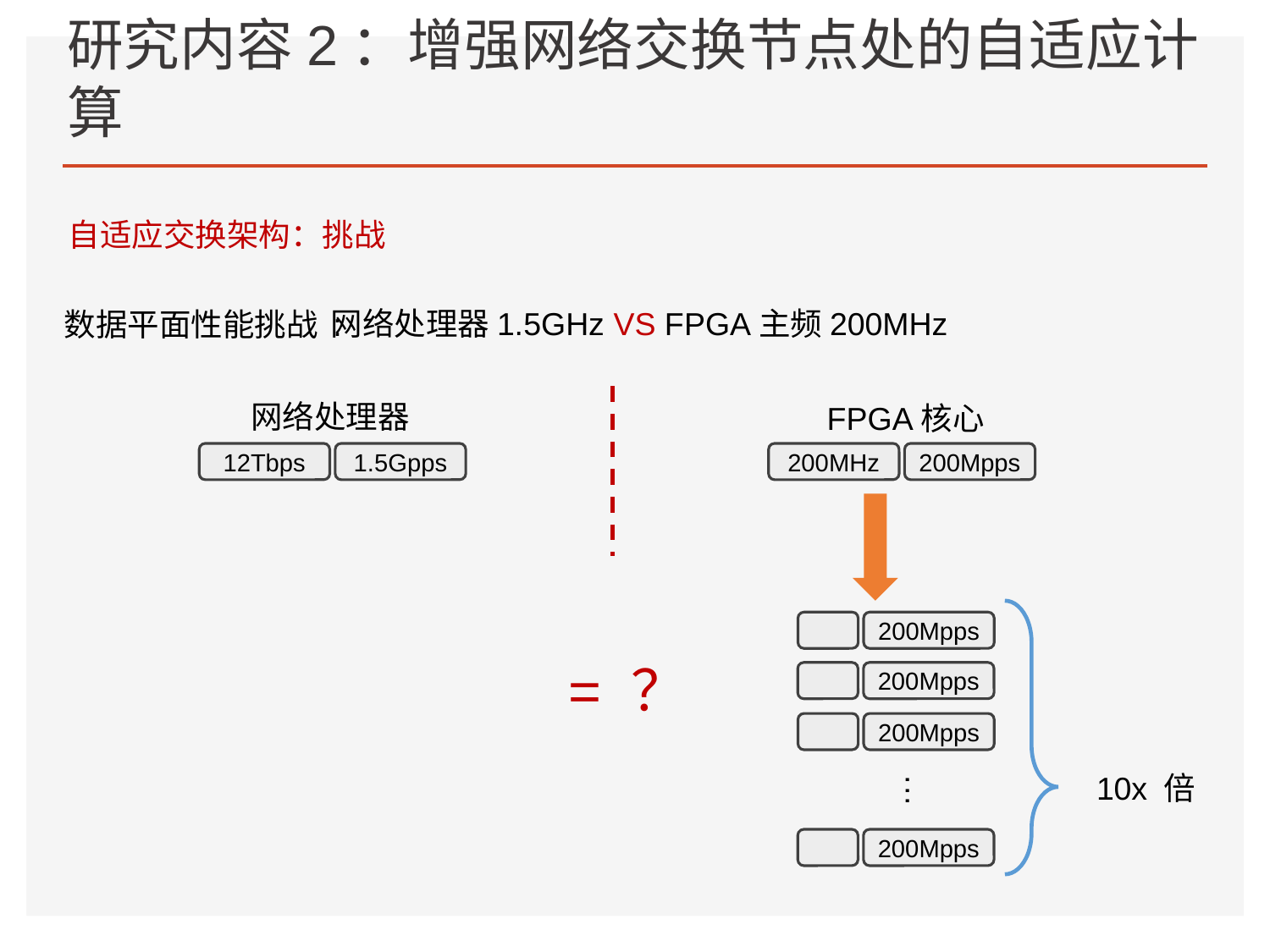

# 研究内容2：增强网络交换节点处的自适应计算
自适应交换架构：挑战
  网络处理器1.5GHz VS FPGA主频200MHz
数据平面性能挑战 :
网络处理器
FPGA核心
12Tbps
1.5Gpps
200MHz
200Mpps

200Mpps
智慧物流
5G/6G
云计算
= ？

200Mpps
智慧交通
智慧办公
新互联
雾计算
边缘计算

200Mpps
智慧城市
智慧教育
智慧医疗
深度学习
物联网
10x 倍
···
流量增长点
新应用

200Mpps